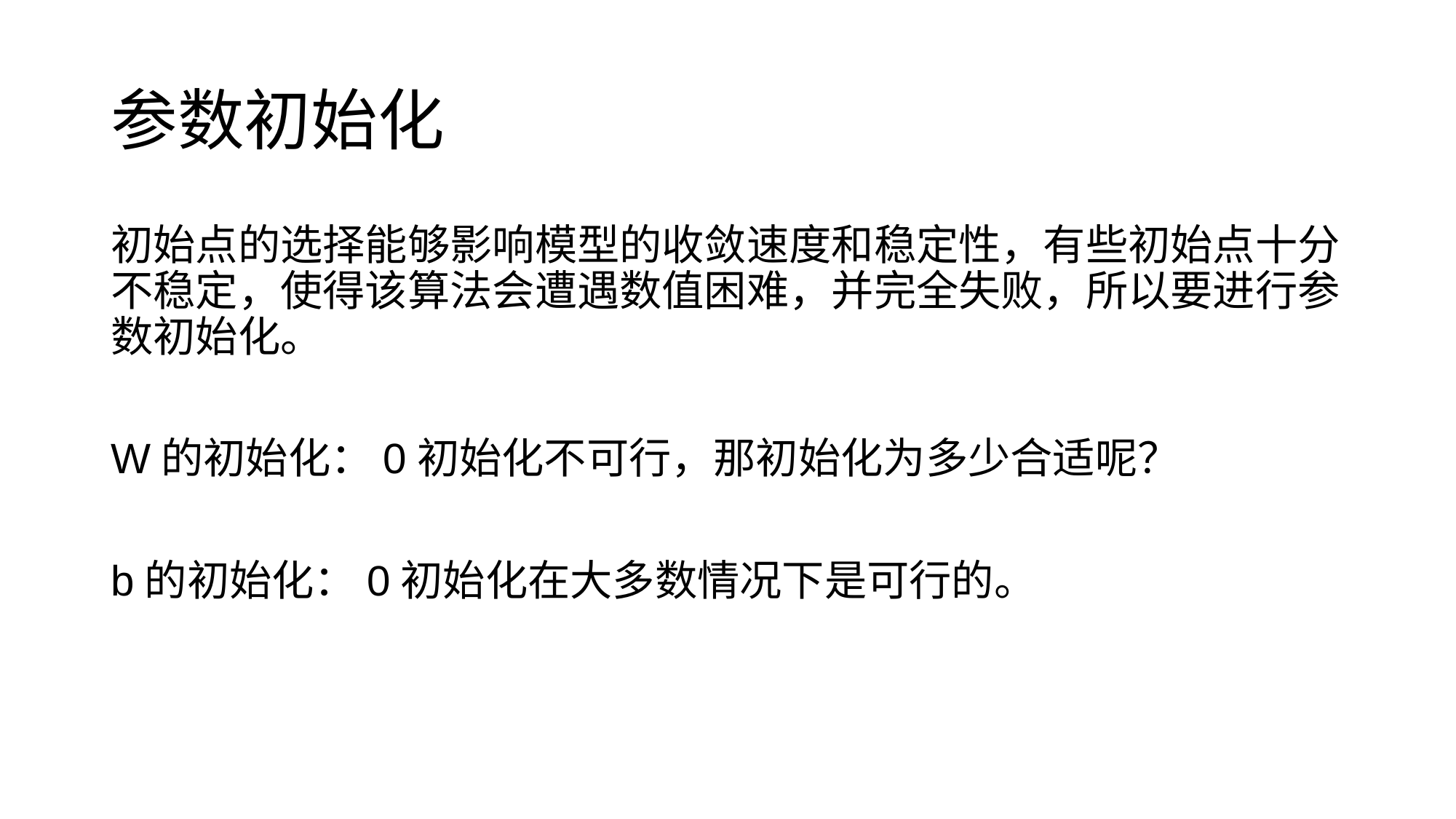

# 参数初始化
初始点的选择能够影响模型的收敛速度和稳定性，有些初始点十分不稳定，使得该算法会遭遇数值困难，并完全失败，所以要进行参数初始化。

W的初始化：0初始化不可行，那初始化为多少合适呢？

b的初始化：0初始化在大多数情况下是可行的。